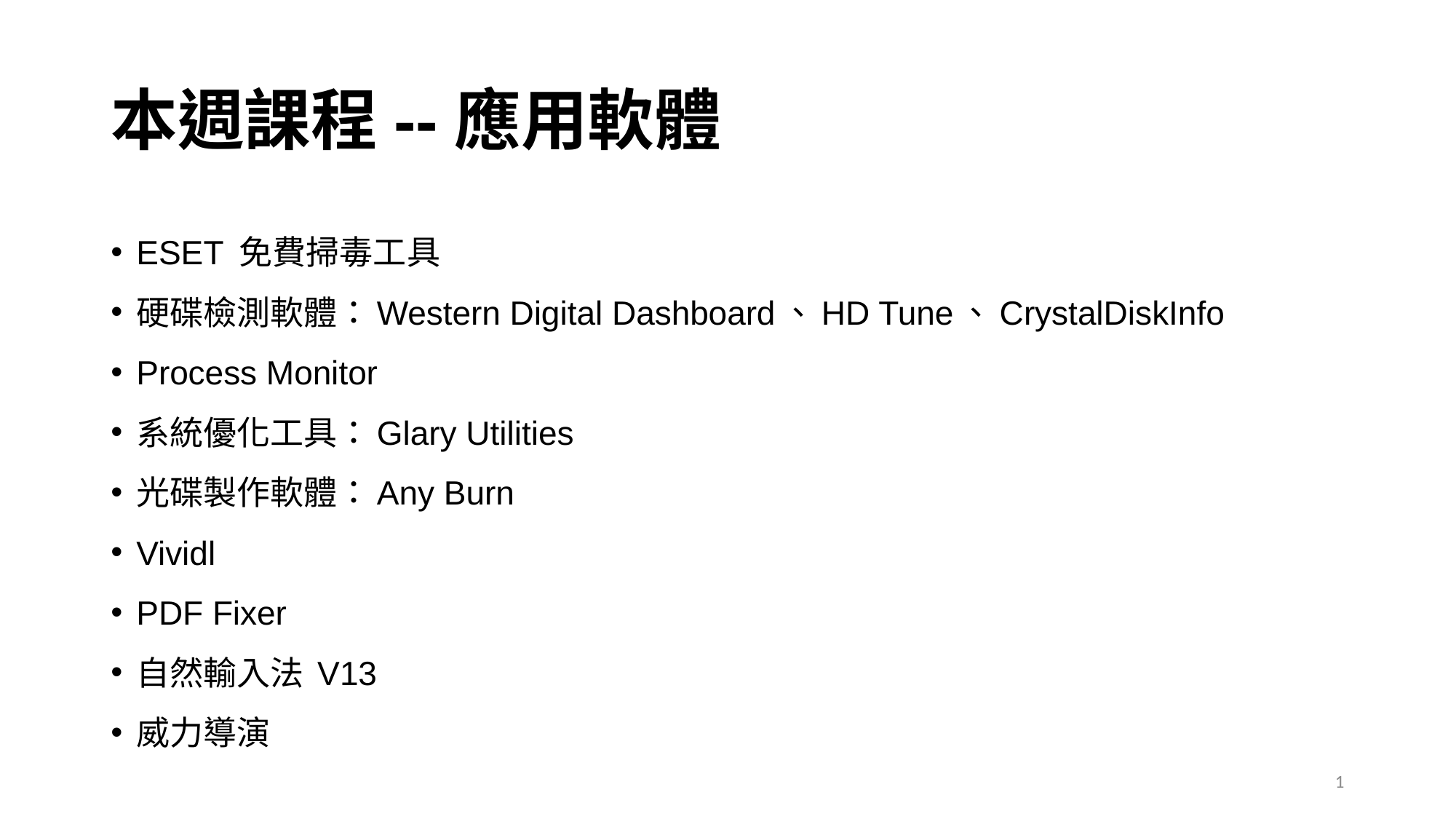

# 本週課程--應用軟體
ESET 免費掃毒工具
硬碟檢測軟體：Western Digital Dashboard、HD Tune、CrystalDiskInfo
Process Monitor
系統優化工具：Glary Utilities
光碟製作軟體：Any Burn
Vividl
PDF Fixer
自然輸入法 V13
威力導演
1